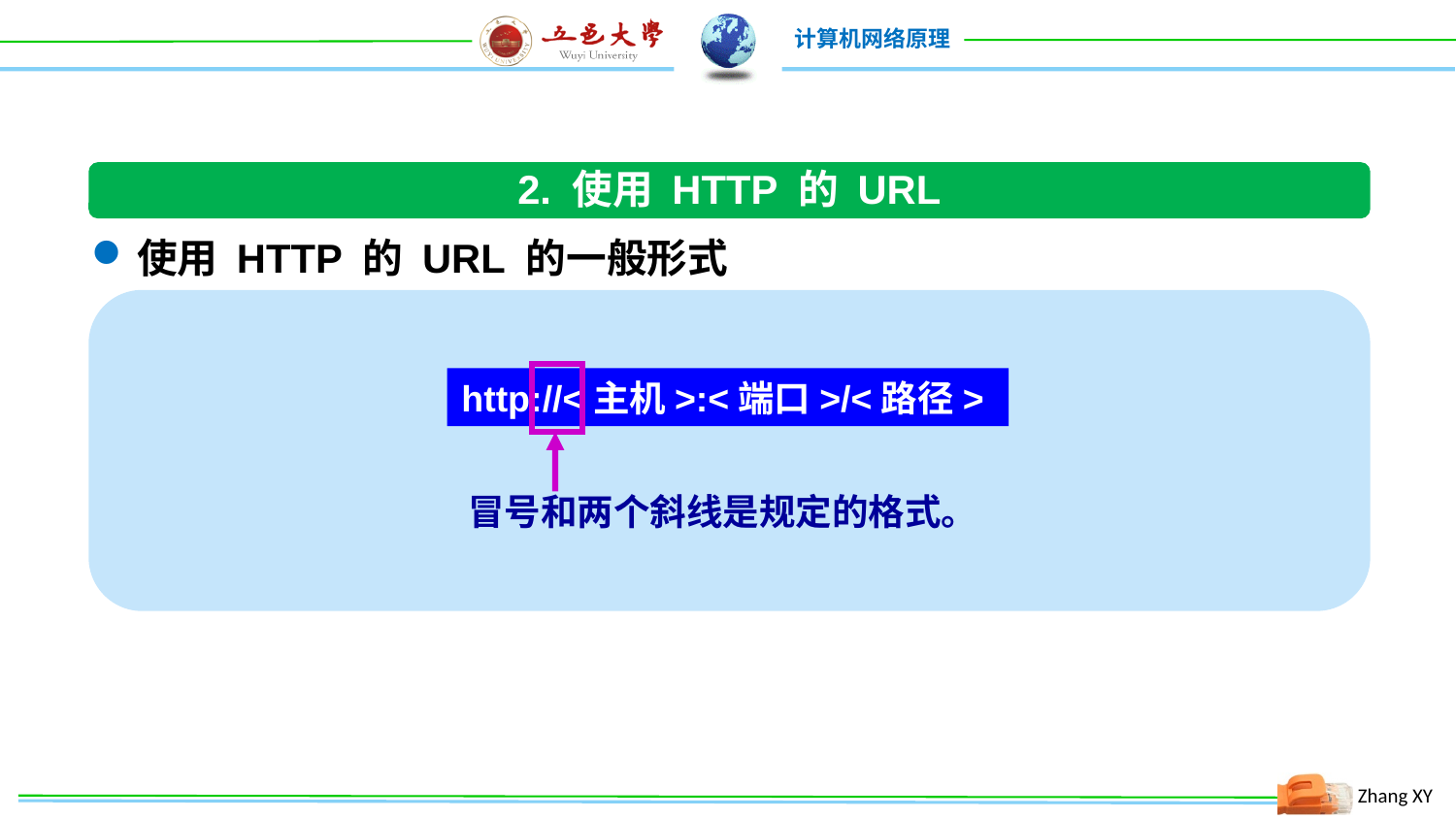

2. 使用 HTTP 的 URL

使用 HTTP 的 URL 的一般形式

冒号和两个斜线是规定的格式。
http://<主机>:<端口>/<路径>